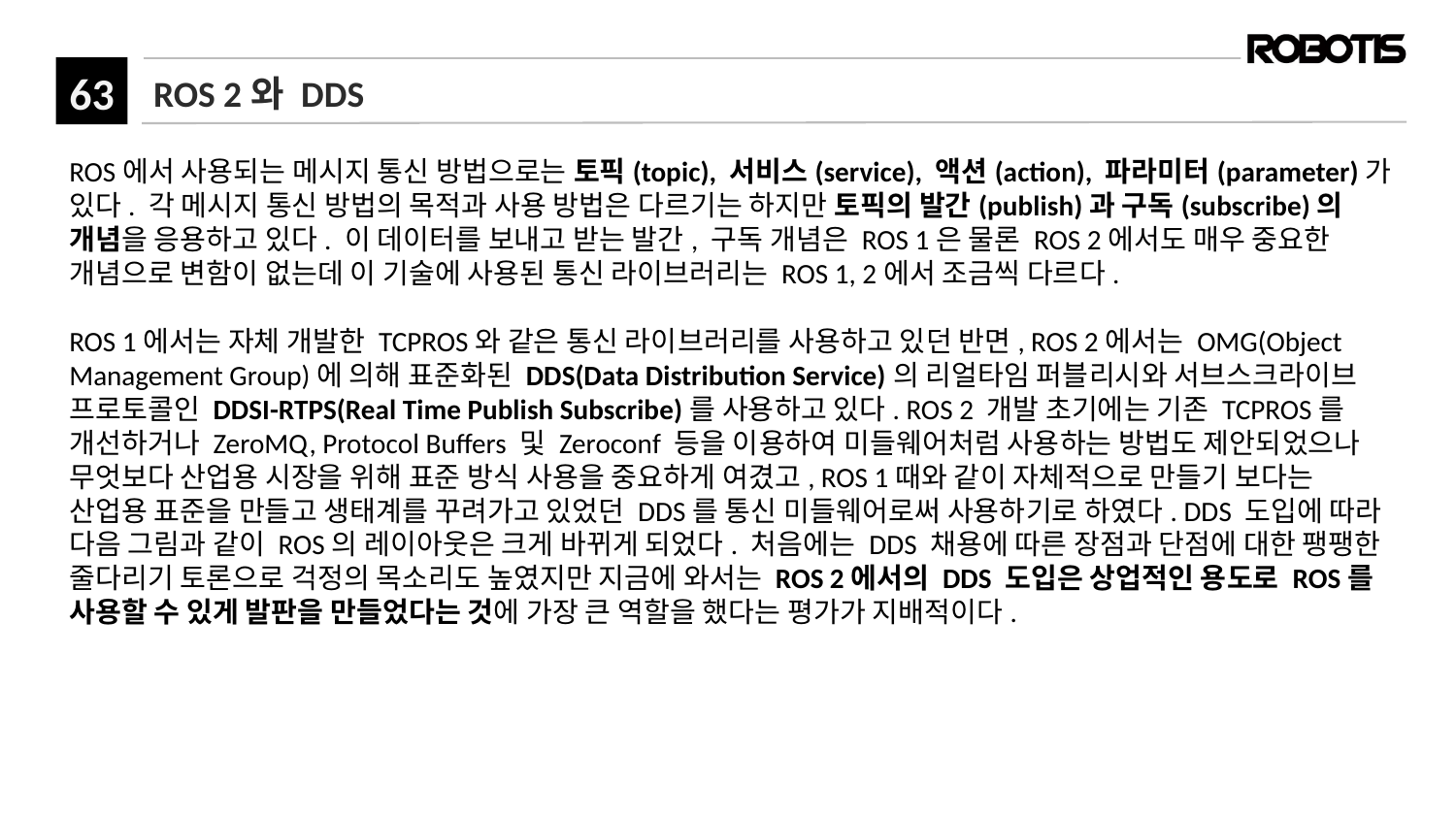

# ROS 2와 DDS
ROS에서 사용되는 메시지 통신 방법으로는 토픽(topic), 서비스(service), 액션(action), 파라미터(parameter)가 있다. 각 메시지 통신 방법의 목적과 사용 방법은 다르기는 하지만 토픽의 발간(publish)과 구독(subscribe)의 개념을 응용하고 있다. 이 데이터를 보내고 받는 발간, 구독 개념은 ROS 1은 물론 ROS 2에서도 매우 중요한 개념으로 변함이 없는데 이 기술에 사용된 통신 라이브러리는 ROS 1, 2에서 조금씩 다르다.

ROS 1에서는 자체 개발한 TCPROS와 같은 통신 라이브러리를 사용하고 있던 반면, ROS 2에서는 OMG(Object Management Group)에 의해 표준화된 DDS(Data Distribution Service)의 리얼타임 퍼블리시와 서브스크라이브 프로토콜인 DDSI-RTPS(Real Time Publish Subscribe)를 사용하고 있다. ROS 2 개발 초기에는 기존 TCPROS를 개선하거나 ZeroMQ, Protocol Buffers 및 Zeroconf 등을 이용하여 미들웨어처럼 사용하는 방법도 제안되었으나 무엇보다 산업용 시장을 위해 표준 방식 사용을 중요하게 여겼고, ROS 1때와 같이 자체적으로 만들기 보다는 산업용 표준을 만들고 생태계를 꾸려가고 있었던 DDS를 통신 미들웨어로써 사용하기로 하였다. DDS 도입에 따라 다음 그림과 같이 ROS의 레이아웃은 크게 바뀌게 되었다. 처음에는 DDS 채용에 따른 장점과 단점에 대한 팽팽한 줄다리기 토론으로 걱정의 목소리도 높였지만 지금에 와서는 ROS 2에서의 DDS 도입은 상업적인 용도로 ROS를 사용할 수 있게 발판을 만들었다는 것에 가장 큰 역할을 했다는 평가가 지배적이다.